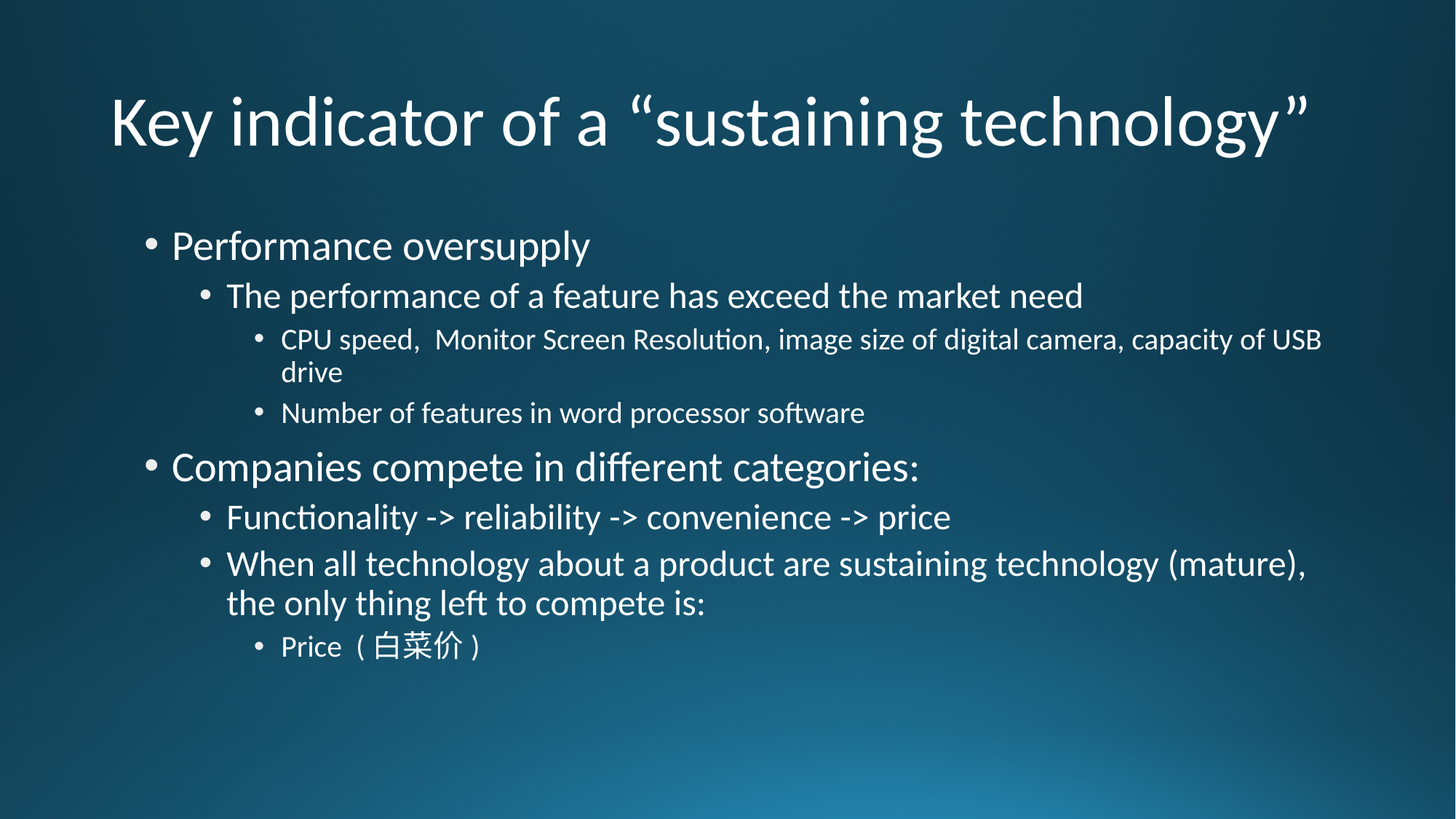

# Key indicator of a “sustaining technology”
Performance oversupply
The performance of a feature has exceed the market need
CPU speed,  Monitor Screen Resolution, image size of digital camera, capacity of USB drive
Number of features in word processor software
Companies compete in different categories:
Functionality -> reliability -> convenience -> price
When all technology about a product are sustaining technology (mature), the only thing left to compete is:
Price  (白菜价)